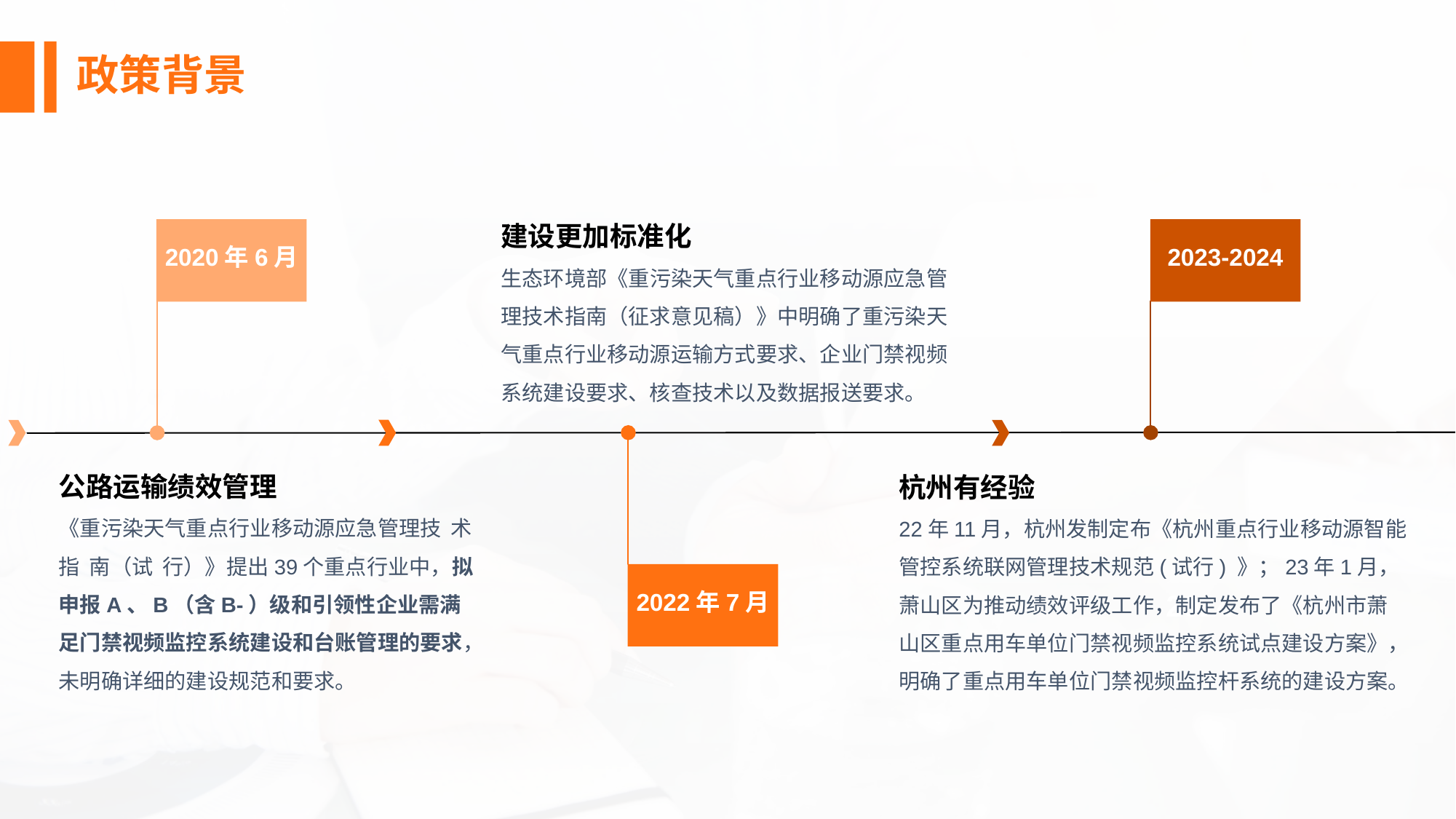

政策背景
建设更加标准化
生态环境部《重污染天气重点行业移动源应急管理技术指南（征求意见稿）》中明确了重污染天气重点行业移动源运输方式要求、企业门禁视频系统建设要求、核查技术以及数据报送要求。

2020年6月

2023-2024

公路运输绩效管理
《重污染天气重点行业移动源应急管理技  术  指  南（试  行）》提出39个重点行业中，拟申报A、B（含B-）级和引领性企业需满足门禁视频监控系统建设和台账管理的要求，未明确详细的建设规范和要求。
杭州有经验
22年11月，杭州发制定布《杭州重点行业移动源智能管控系统联网管理技术规范(试行) 》；23年1月，萧山区为推动绩效评级工作，制定发布了《杭州市萧山区重点用车单位门禁视频监控系统试点建设方案》，明确了重点用车单位门禁视频监控杆系统的建设方案。

2022年7月
2024